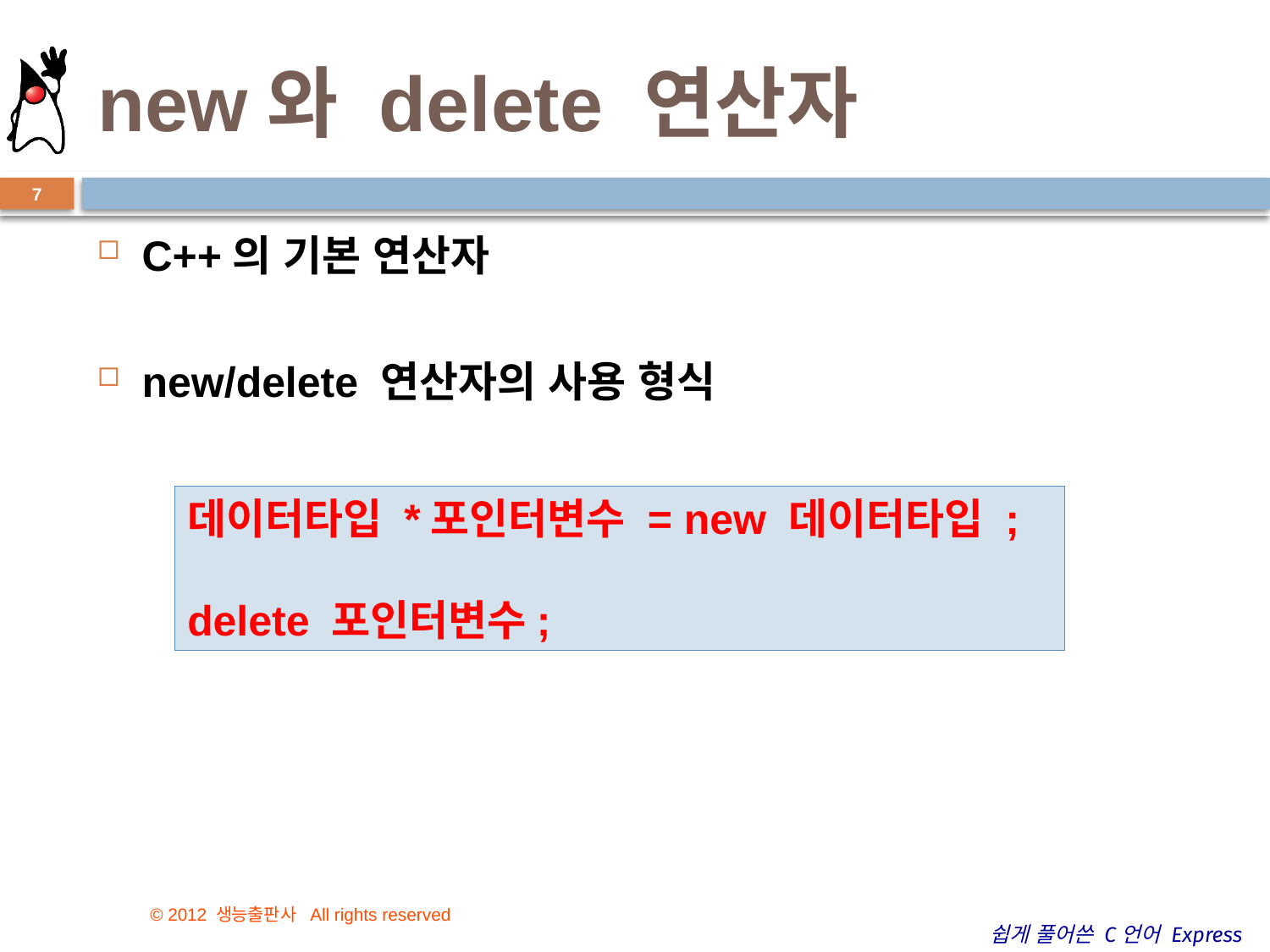

# new와 delete 연산자
7
C++의 기본 연산자

new/delete 연산자의 사용 형식

데이터타입 *포인터변수 = new 데이터타입 ;

delete 포인터변수;